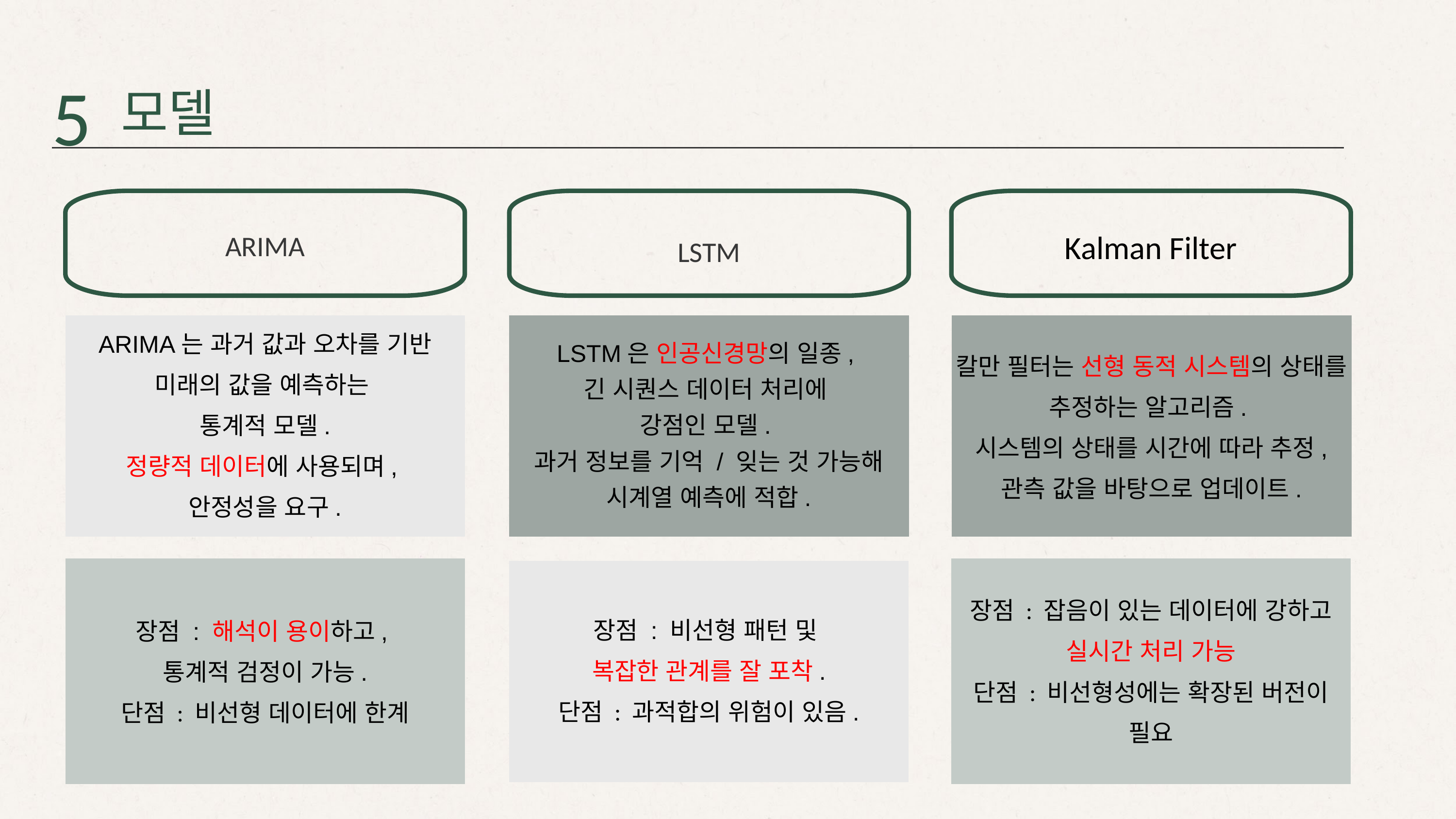

5
모델

Kalman Filter
ARIMA
LSTM

ARIMA는 과거 값과 오차를 기반 미래의 값을 예측하는
통계적 모델.
정량적 데이터에 사용되며,
안정성을 요구.

LSTM은 인공신경망의 일종,
긴 시퀀스 데이터 처리에
강점인 모델.
과거 정보를 기억 / 잊는 것 가능해 시계열 예측에 적합.

칼만 필터는 선형 동적 시스템의 상태를 추정하는 알고리즘.
시스템의 상태를 시간에 따라 추정, 관측 값을 바탕으로 업데이트.

장점 : 잡음이 있는 데이터에 강하고 실시간 처리 가능
단점 : 비선형성에는 확장된 버전이 필요

장점 : 해석이 용이하고,
통계적 검정이 가능.
단점 : 비선형 데이터에 한계

장점 : 비선형 패턴 및
복잡한 관계를 잘 포착.
단점 : 과적합의 위험이 있음.